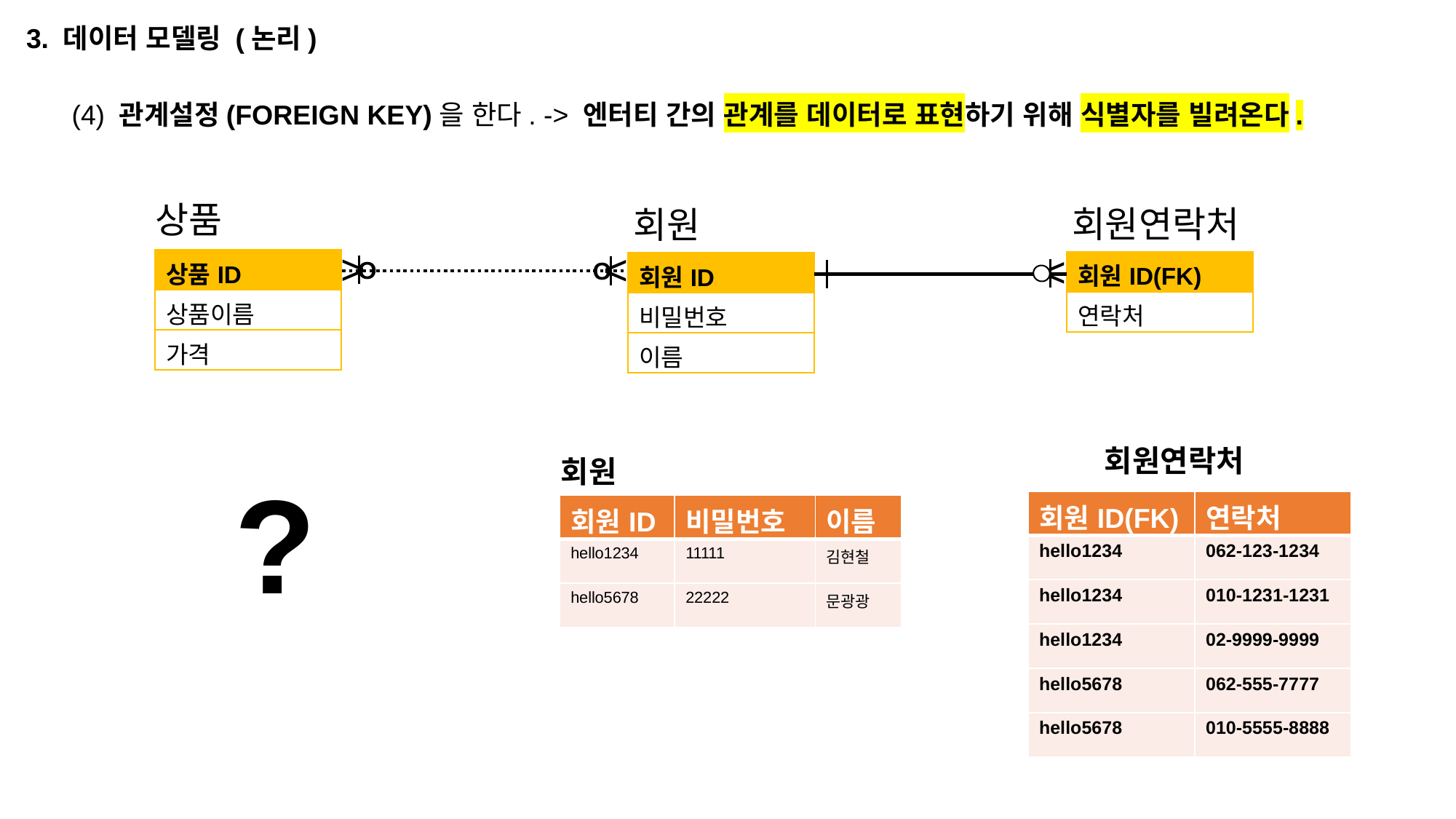

3. 데이터 모델링 (논리)
(4) 관계설정(FOREIGN KEY)을 한다. -> 엔터티 간의 관계를 데이터로 표현하기 위해 식별자를 빌려온다.
상품
회원연락처
회원
<
<
<
| 상품ID |
| --- |
| 상품이름 |
| 가격 |
O
O
| 회원ID(FK) |
| --- |
| 연락처 |
| 회원ID |
| --- |
| 비밀번호 |
| 이름 |

회원연락처
회원
?
| 회원ID(FK) | 연락처 |
| --- | --- |
| hello1234 | 062-123-1234 |
| hello1234 | 010-1231-1231 |
| hello1234 | 02-9999-9999 |
| hello5678 | 062-555-7777 |
| hello5678 | 010-5555-8888 |
| 회원ID | 비밀번호 | 이름 |
| --- | --- | --- |
| hello1234 | 11111 | 김현철 |
| hello5678 | 22222 | 문광광 |